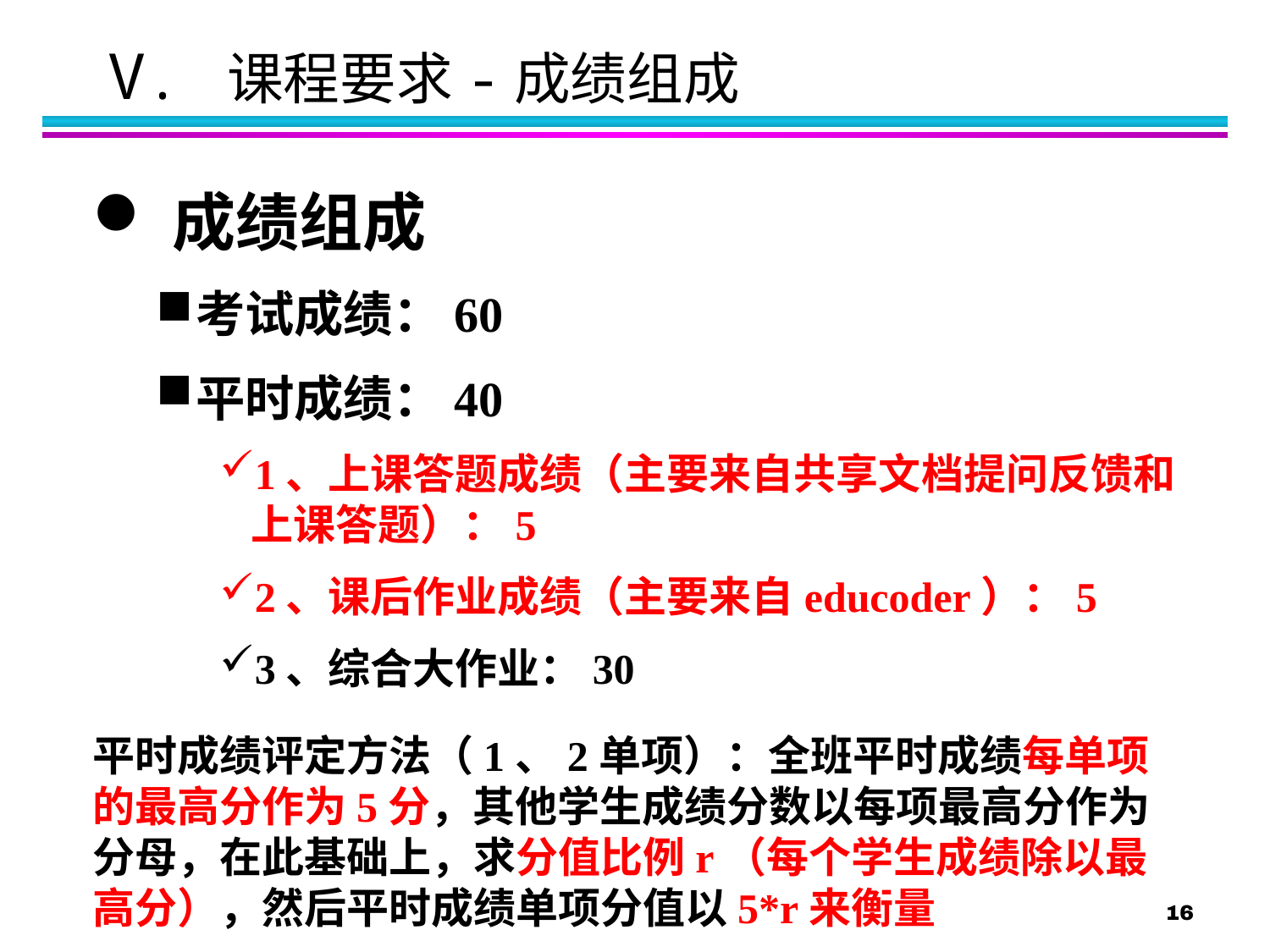

V. 课程要求-成绩组成
成绩组成
考试成绩：60
平时成绩：40
1、上课答题成绩（主要来自共享文档提问反馈和上课答题）：5
2、课后作业成绩（主要来自educoder）：5
3、综合大作业：30
平时成绩评定方法（1、2单项）：全班平时成绩每单项的最高分作为5分，其他学生成绩分数以每项最高分作为分母，在此基础上，求分值比例r（每个学生成绩除以最高分），然后平时成绩单项分值以5*r来衡量
16